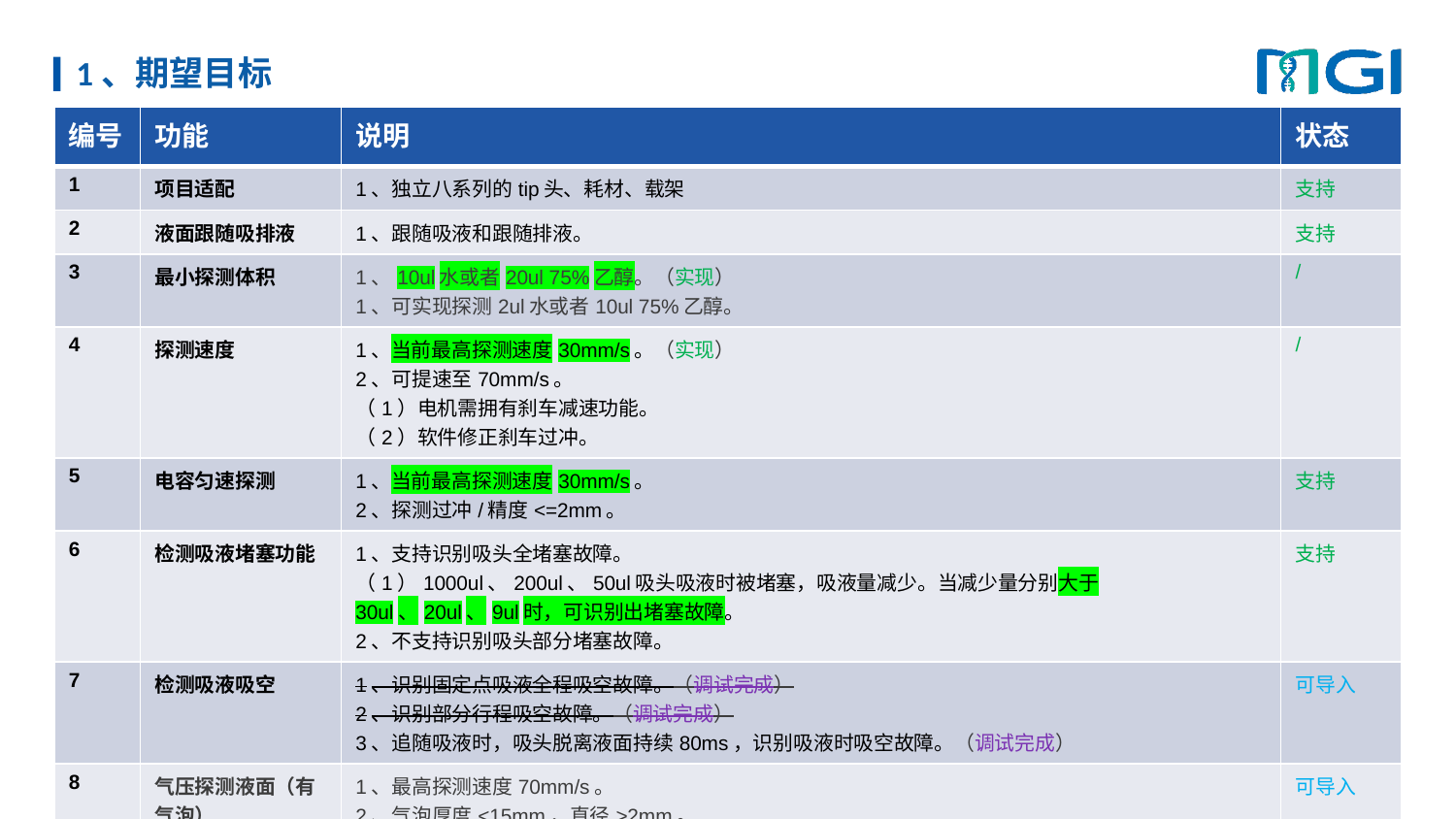

# 1、期望目标
| 编号 | 功能 | 说明 | 状态 |
| --- | --- | --- | --- |
| 1 | 项目适配 | 1、独立八系列的tip头、耗材、载架 | 支持 |
| 2 | 液面跟随吸排液 | 1、跟随吸液和跟随排液。 | 支持 |
| 3 | 最小探测体积 | 1、10ul水或者20ul 75%乙醇。（实现） 1、可实现探测2ul水或者10ul 75%乙醇。 | / |
| 4 | 探测速度 | 1、当前最高探测速度30mm/s。（实现） 2、可提速至70mm/s。 （1）电机需拥有刹车减速功能。 （2）软件修正刹车过冲。 | / |
| 5 | 电容匀速探测 | 1、当前最高探测速度30mm/s。 2、探测过冲/精度<=2mm。 | 支持 |
| 6 | 检测吸液堵塞功能 | 1、支持识别吸头全堵塞故障。 （1）1000ul、200ul、50ul吸头吸液时被堵塞，吸液量减少。当减少量分别大于30ul、20ul、9ul时，可识别出堵塞故障。 2、不支持识别吸头部分堵塞故障。 | 支持 |
| 7 | 检测吸液吸空 | 1、识别固定点吸液全程吸空故障。（调试完成） 2、识别部分行程吸空故障。（调试完成） 3、追随吸液时，吸头脱离液面持续80ms，识别吸液时吸空故障。（调试完成） | 可导入 |
| 8 | 气压探测液面（有气泡） | 1、最高探测速度70mm/s。 2、气泡厚度<15mm，直径>2mm。 3、探测速度70mm/s时，最大过冲/探测精度<=2mm。 | 可导入 |